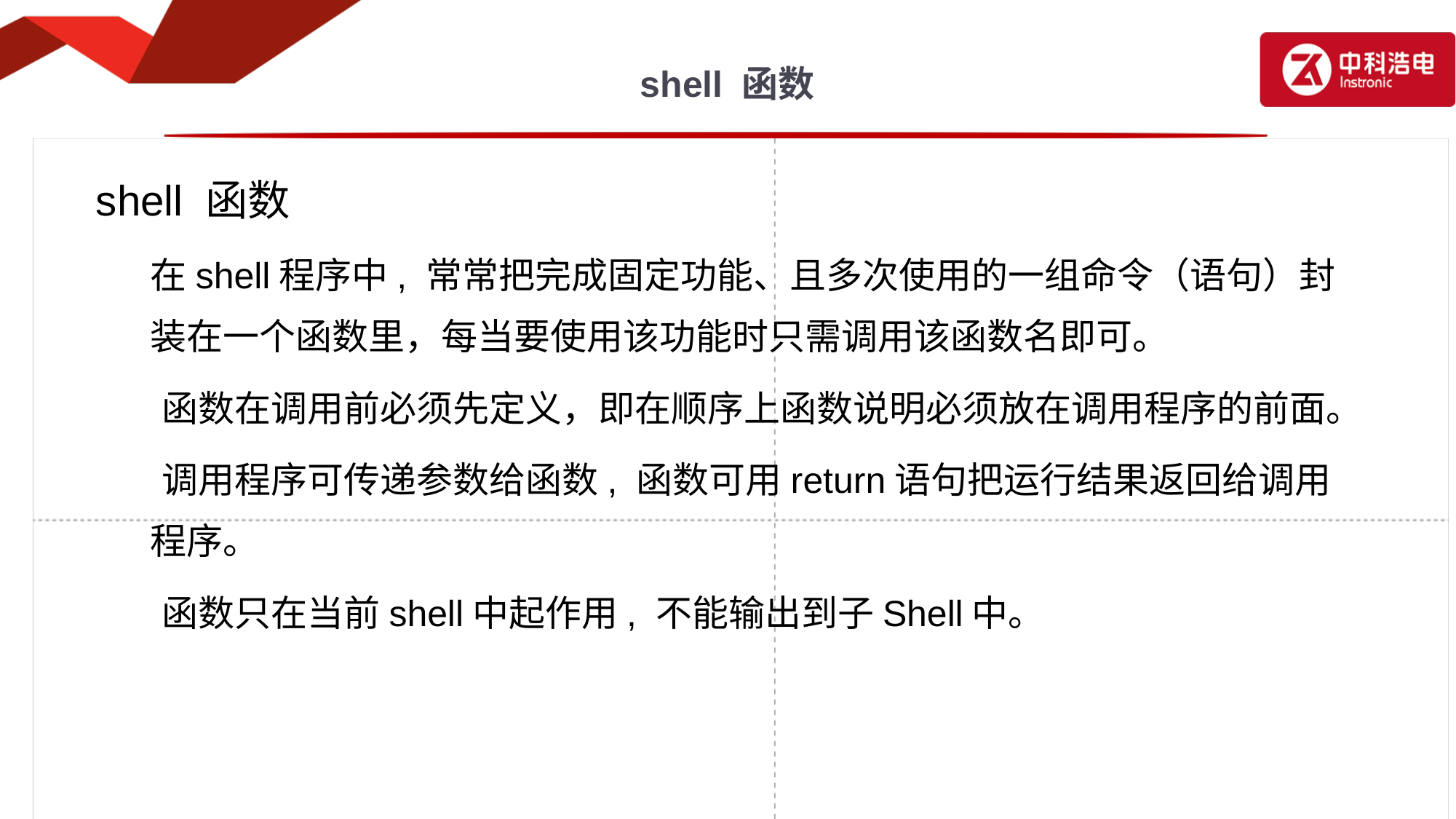

# shell 函数
shell 函数
	在shell程序中, 常常把完成固定功能、且多次使用的一组命令（语句）封装在一个函数里，每当要使用该功能时只需调用该函数名即可。
       函数在调用前必须先定义，即在顺序上函数说明必须放在调用程序的前面。
       调用程序可传递参数给函数, 函数可用return语句把运行结果返回给调用程序。
       函数只在当前shell中起作用, 不能输出到子Shell中。